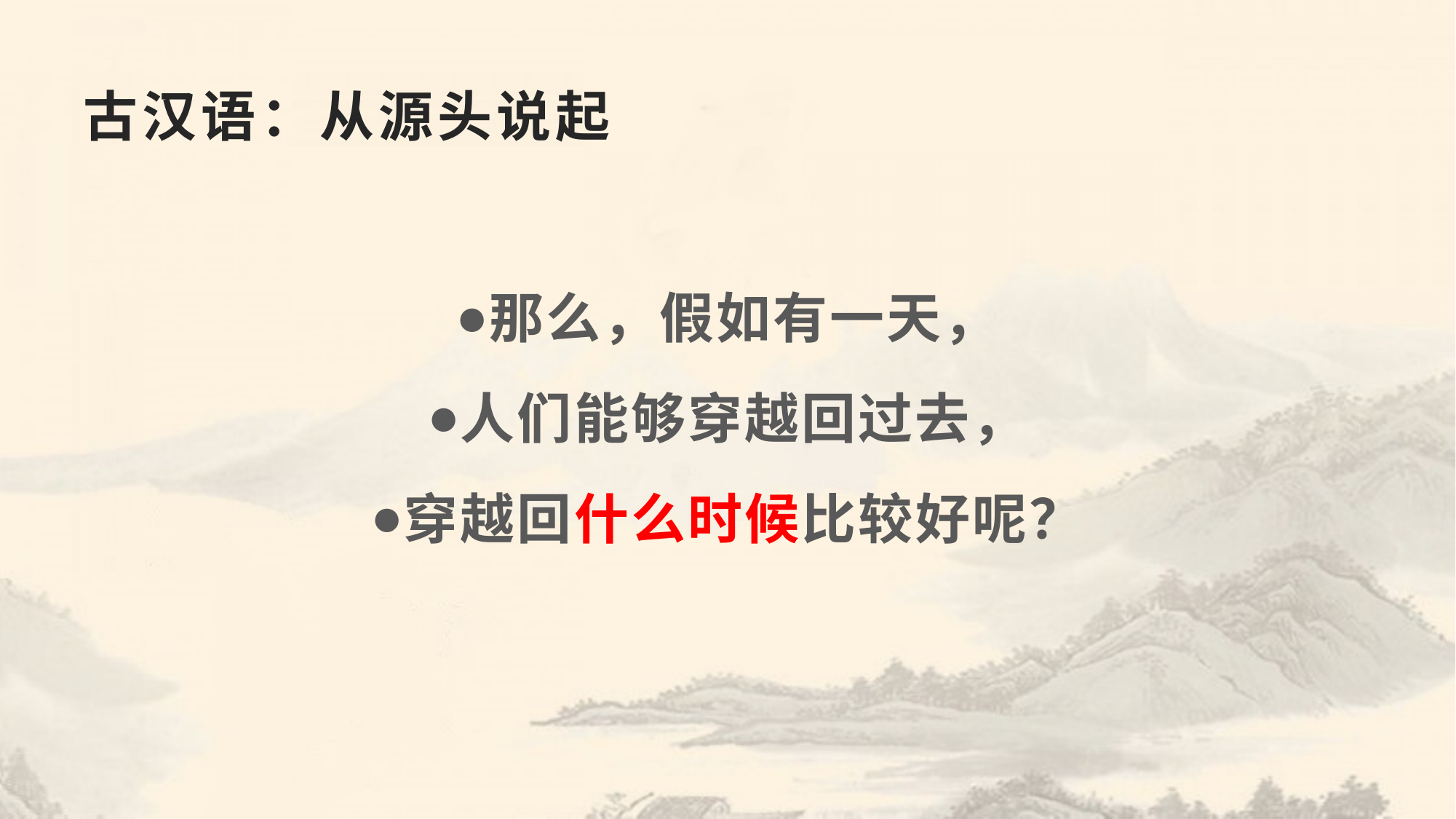

# 古汉语：从源头说起

那么，假如有一天，
人们能够穿越回过去，
穿越回什么时候比较好呢？